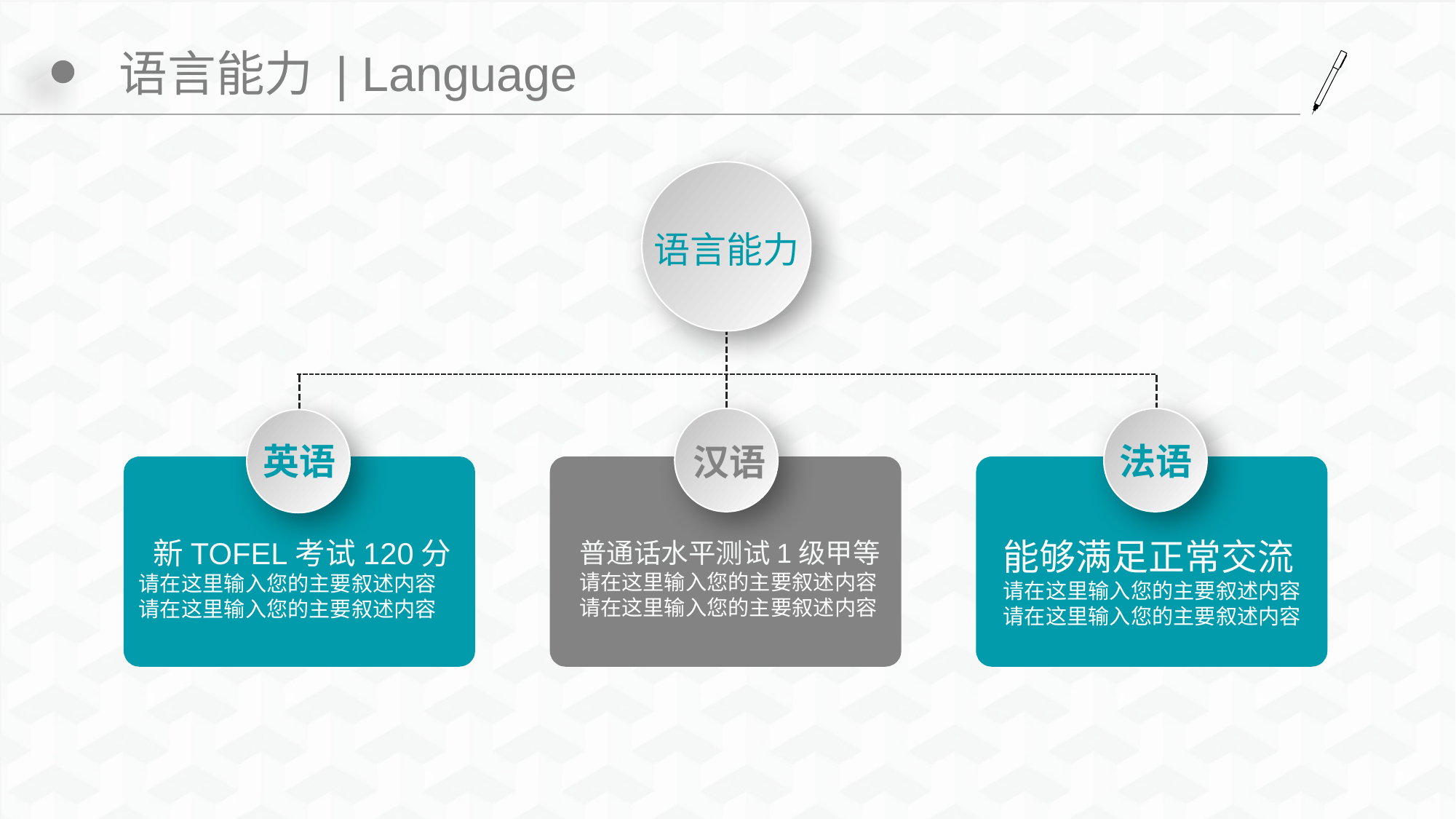

# 语言能力 | Language

语言能力

英语
法语
汉语
 新TOFEL考试120分
请在这里输入您的主要叙述内容
请在这里输入您的主要叙述内容

能够满足正常交流
请在这里输入您的主要叙述内容
请在这里输入您的主要叙述内容

普通话水平测试1级甲等
请在这里输入您的主要叙述内容
请在这里输入您的主要叙述内容